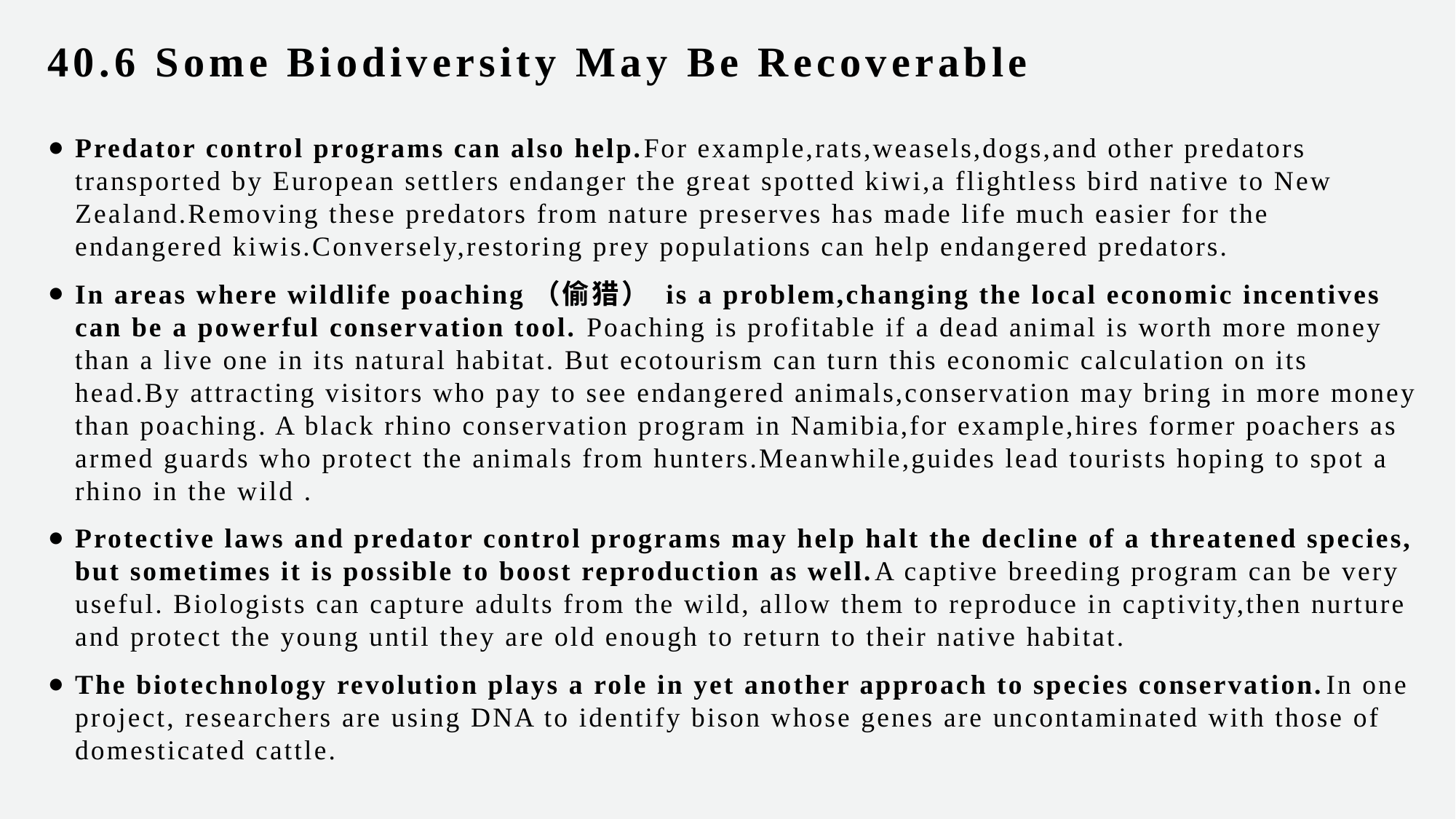

40.6 Some Biodiversity May Be Recoverable
Predator control programs can also help.For example,rats,weasels,dogs,and other predators transported by European settlers endanger the great spotted kiwi,a flightless bird native to New Zealand.Removing these predators from nature preserves has made life much easier for the endangered kiwis.Conversely,restoring prey populations can help endangered predators.
In areas where wildlife poaching（偷猎） is a problem,changing the local economic incentives can be a powerful conservation tool. Poaching is profitable if a dead animal is worth more money than a live one in its natural habitat. But ecotourism can turn this economic calculation on its head.By attracting visitors who pay to see endangered animals,conservation may bring in more money than poaching. A black rhino conservation program in Namibia,for example,hires former poachers as armed guards who protect the animals from hunters.Meanwhile,guides lead tourists hoping to spot a rhino in the wild .
Protective laws and predator control programs may help halt the decline of a threatened species, but sometimes it is possible to boost reproduction as well.A captive breeding program can be very useful. Biologists can capture adults from the wild, allow them to reproduce in captivity,then nurture and protect the young until they are old enough to return to their native habitat.
The biotechnology revolution plays a role in yet another approach to species conservation.In one project, researchers are using DNA to identify bison whose genes are uncontaminated with those of domesticated cattle.